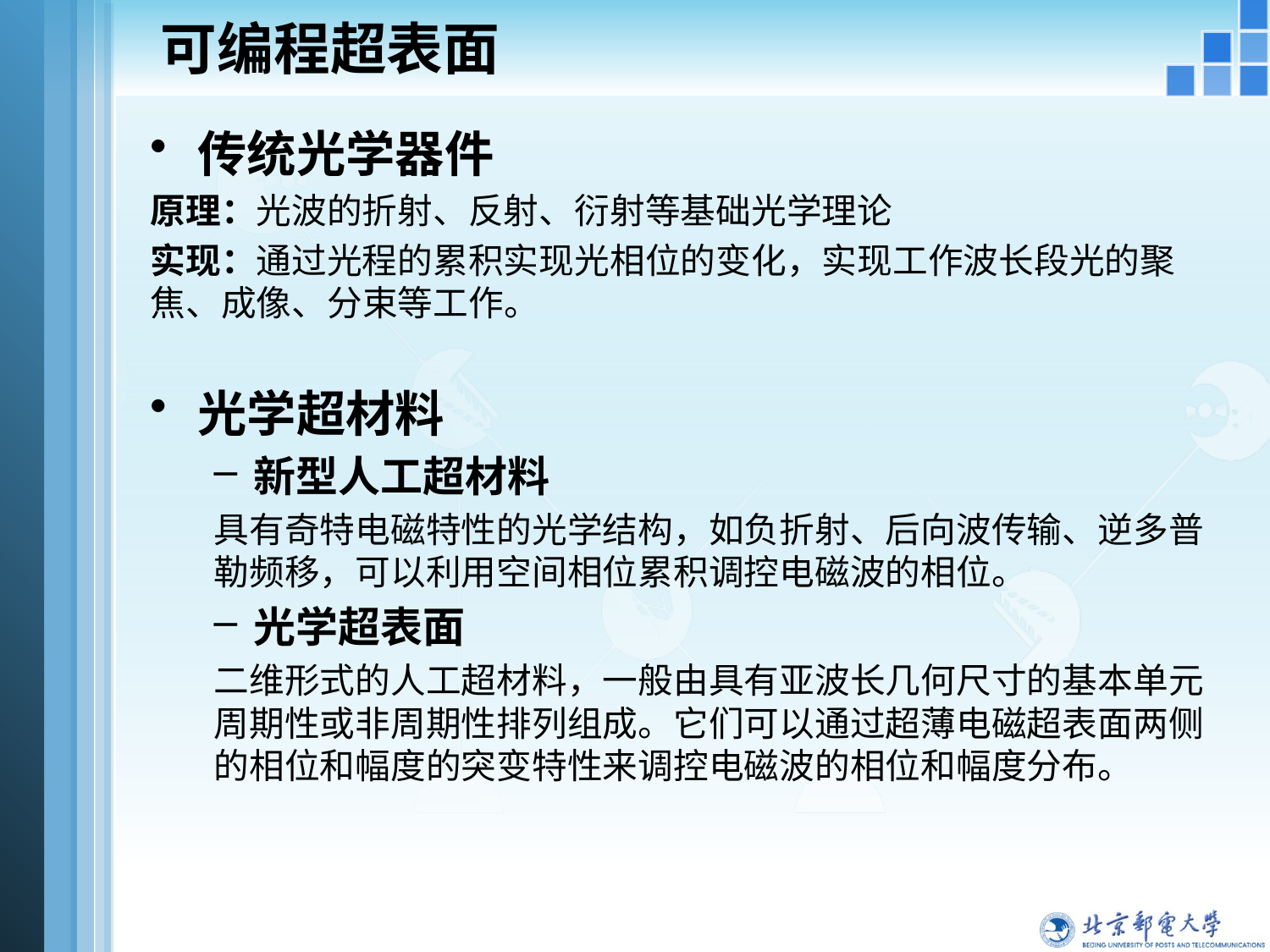

# 可编程超表面
传统光学器件
原理：光波的折射、反射、衍射等基础光学理论
实现：通过光程的累积实现光相位的变化，实现工作波长段光的聚焦、成像、分束等工作。

光学超材料
新型人工超材料
具有奇特电磁特性的光学结构，如负折射、后向波传输、逆多普勒频移，可以利用空间相位累积调控电磁波的相位。
光学超表面
二维形式的人工超材料，一般由具有亚波长几何尺寸的基本单元周期性或非周期性排列组成。它们可以通过超薄电磁超表面两侧的相位和幅度的突变特性来调控电磁波的相位和幅度分布。